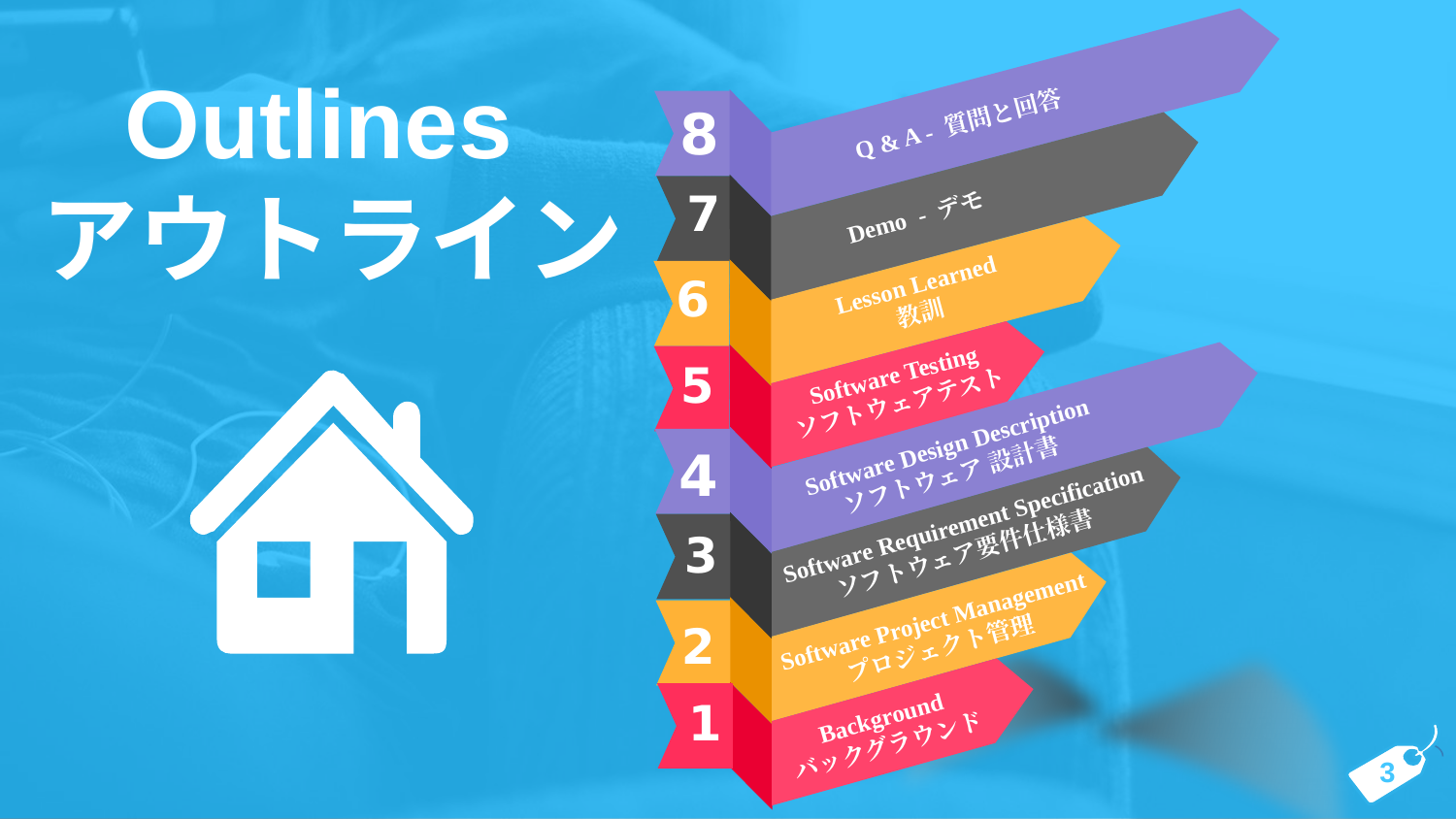

Q & A - 質問と回答
Outlines
アウトライン

8

Demo  - デモ
7

Lesson Learned
教訓

6

Software Testing
ソフトウェアテスト

5
Software Design Description
ソフトウェア 設計書

4
  Software Requirement Specification
ソフトウェア要件仕様書

3
Software Project Management
プロジェクト管理

2

1
Background
バックグラウンド

3